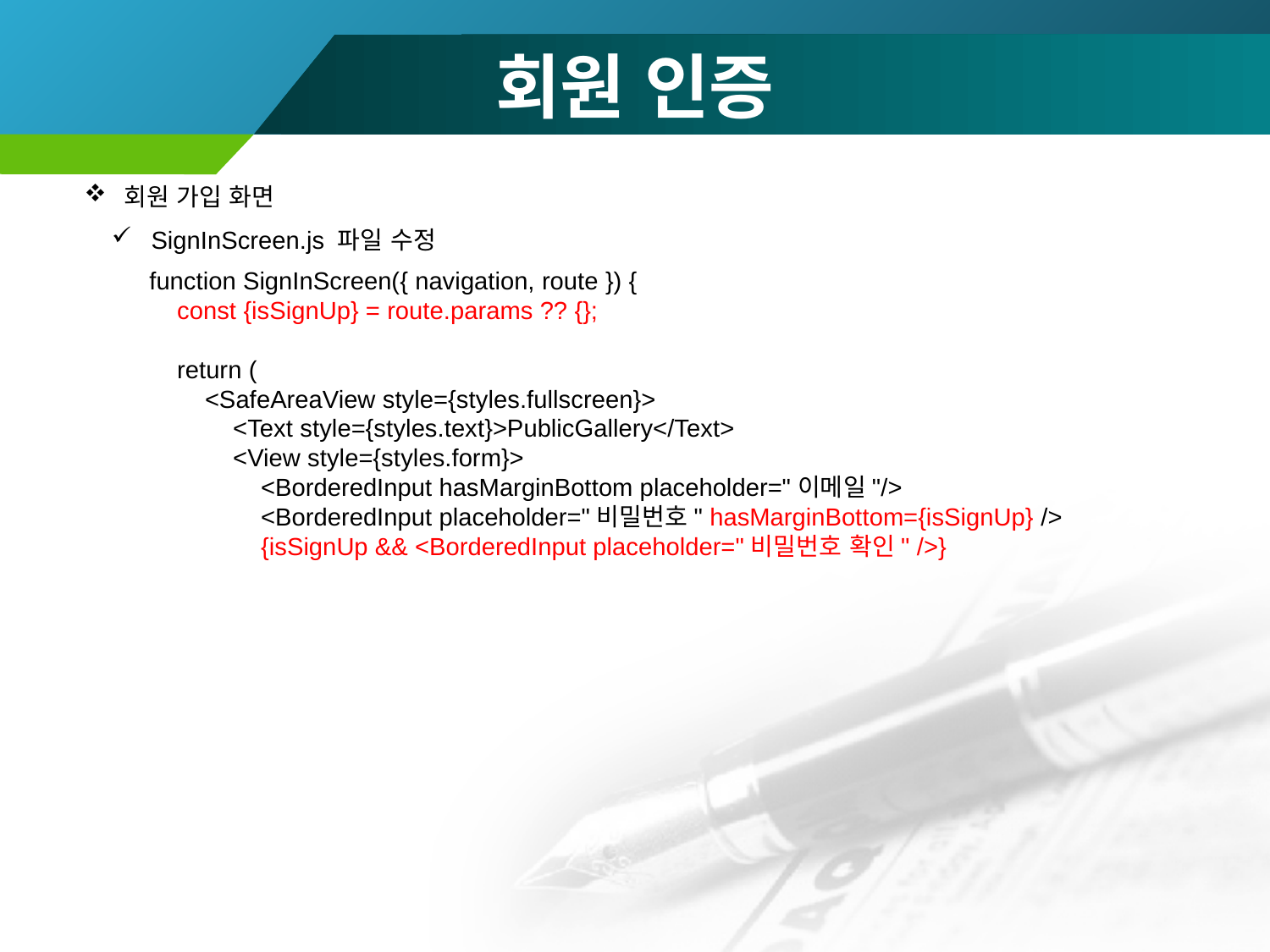

# 회원 인증
회원 가입 화면
SignInScreen.js 파일 수정
function SignInScreen({ navigation, route }) {
    const {isSignUp} = route.params ?? {};

    return (
        <SafeAreaView style={styles.fullscreen}>
            <Text style={styles.text}>PublicGallery</Text>
            <View style={styles.form}>
                <BorderedInput hasMarginBottom placeholder="이메일"/>
                <BorderedInput placeholder="비밀번호" hasMarginBottom={isSignUp} />
                {isSignUp && <BorderedInput placeholder="비밀번호 확인" />}